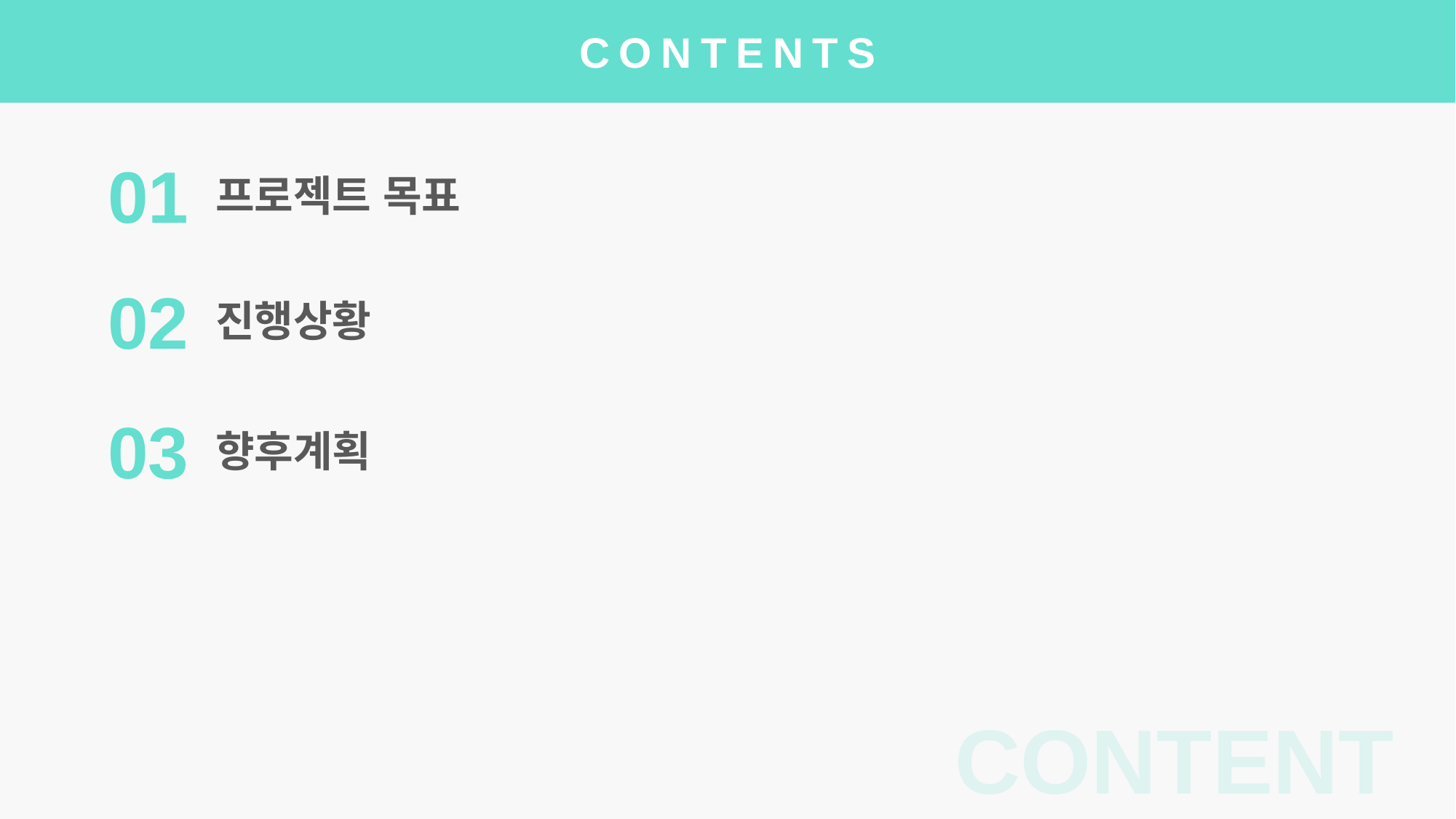

CONTENTS
01
프로젝트 목표
02
진행상황
03
향후계획
CONTENTS